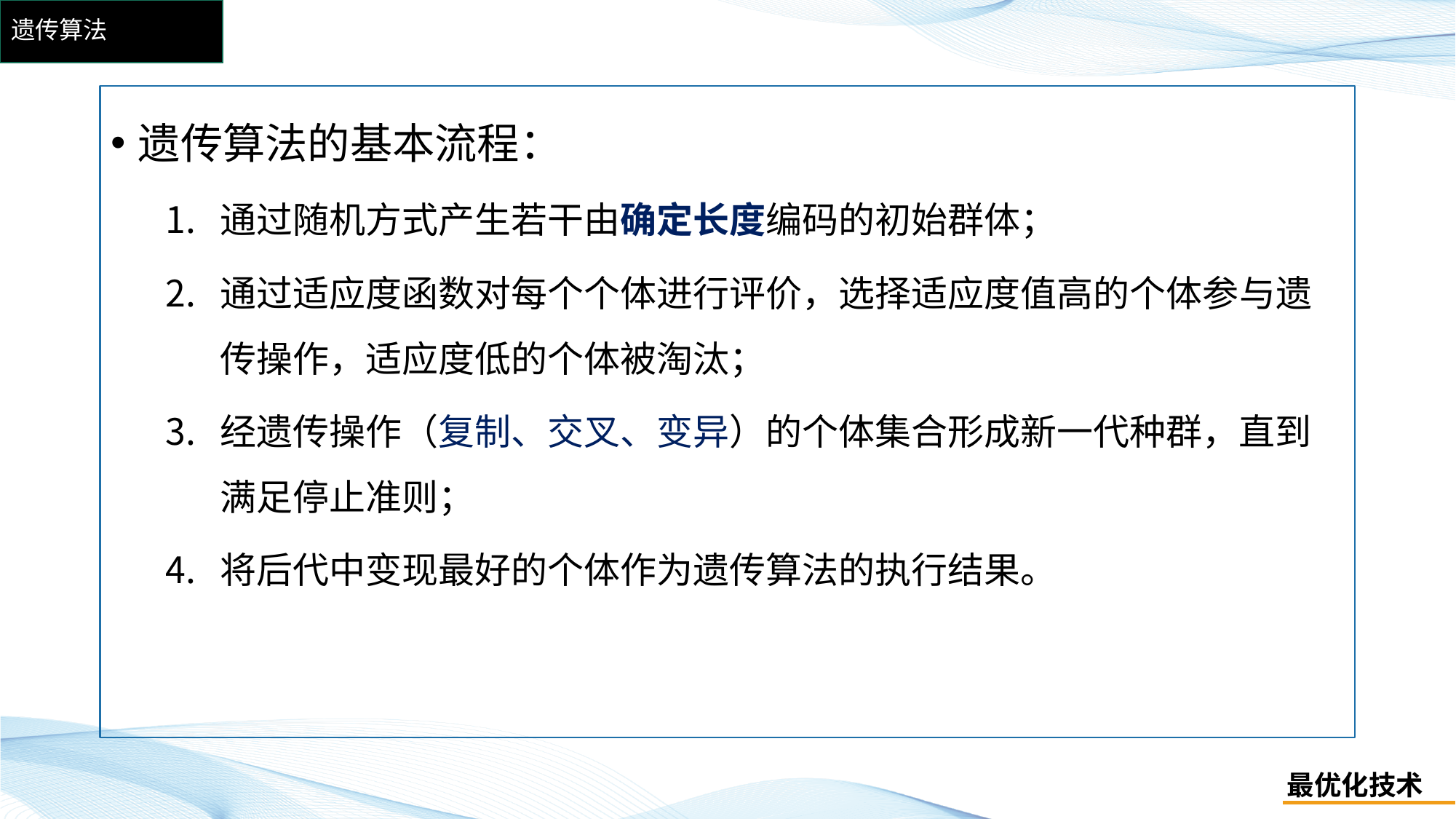

# 遗传算法
遗传算法的基本流程：
通过随机方式产生若干由确定长度编码的初始群体；
通过适应度函数对每个个体进行评价，选择适应度值高的个体参与遗传操作，适应度低的个体被淘汰；
经遗传操作（复制、交叉、变异）的个体集合形成新一代种群，直到满足停止准则；
将后代中变现最好的个体作为遗传算法的执行结果。